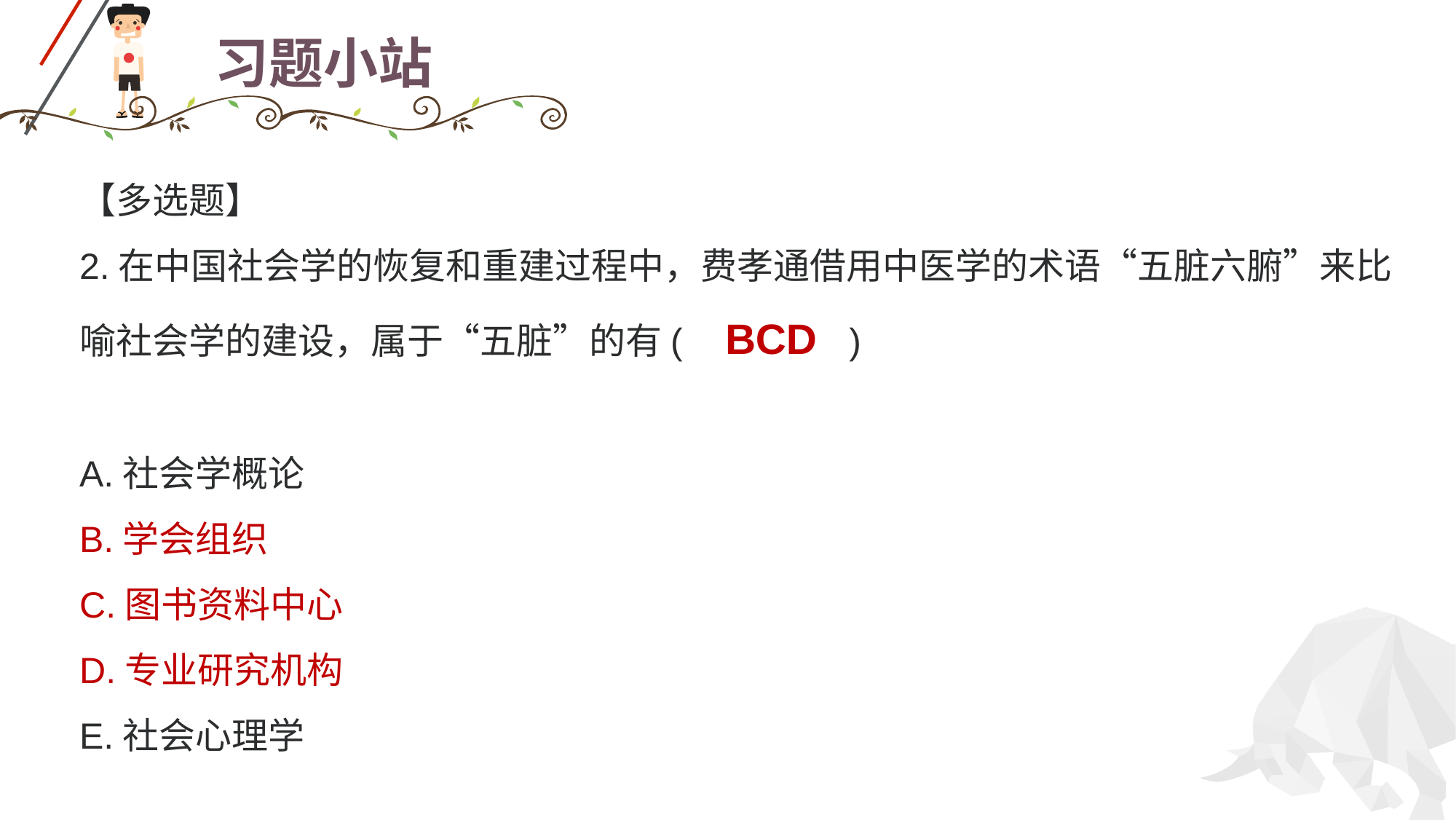

# 习题小站

【多选题】
2.在中国社会学的恢复和重建过程中，费孝通借用中医学的术语“五脏六腑”来比喻社会学的建设，属于“五脏”的有(    BCD   )

A.社会学概论
B.学会组织
C.图书资料中心
D.专业研究机构
E.社会心理学